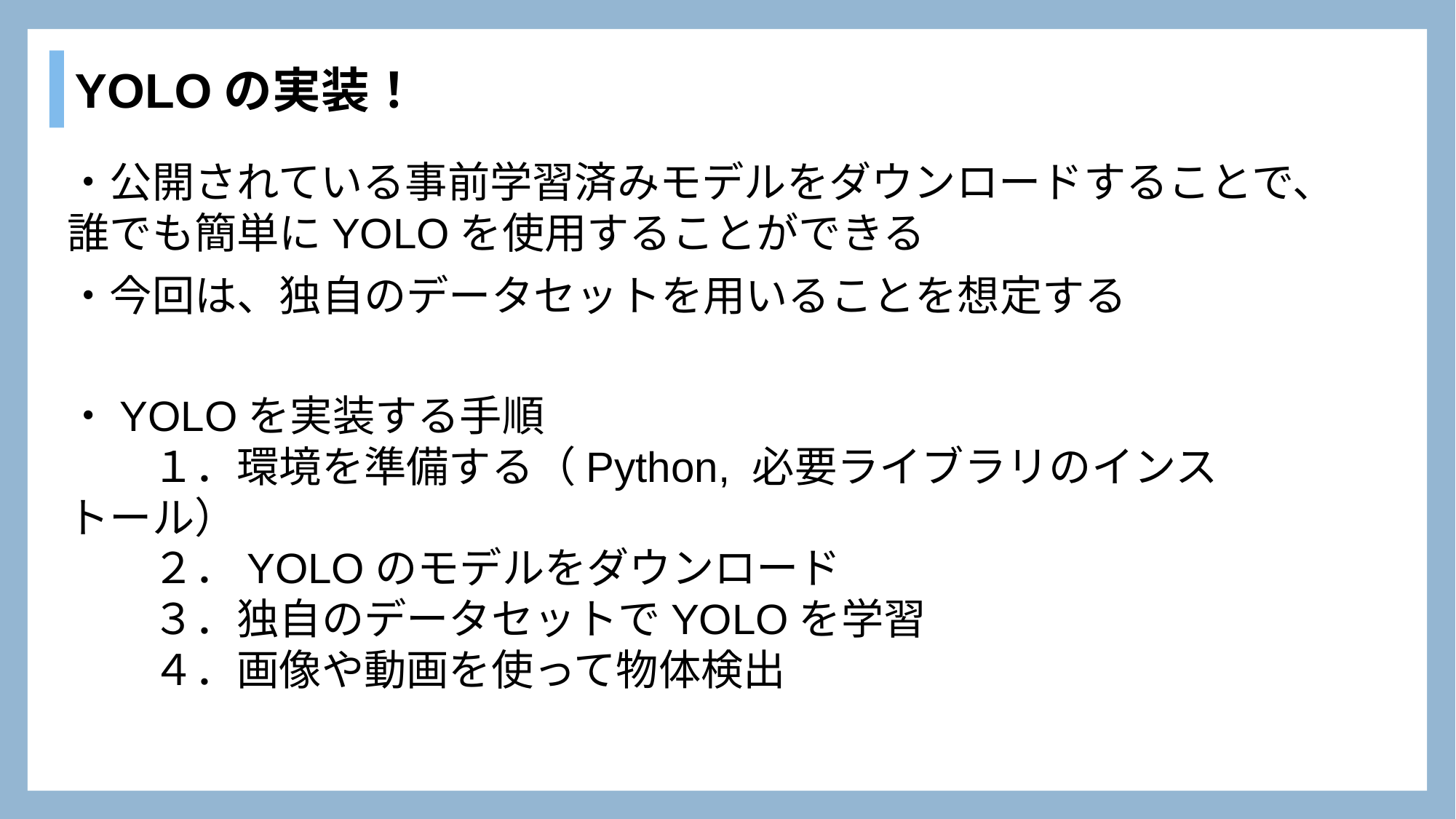

YOLOの実装！
・公開されている事前学習済みモデルをダウンロードすることで、誰でも簡単にYOLOを使用することができる
・今回は、独自のデータセットを用いることを想定する
・YOLOを実装する手順
　　１．環境を準備する（Python, 必要ライブラリのインストール）
　　２．YOLOのモデルをダウンロード
　　３．独自のデータセットでYOLOを学習
　　４．画像や動画を使って物体検出